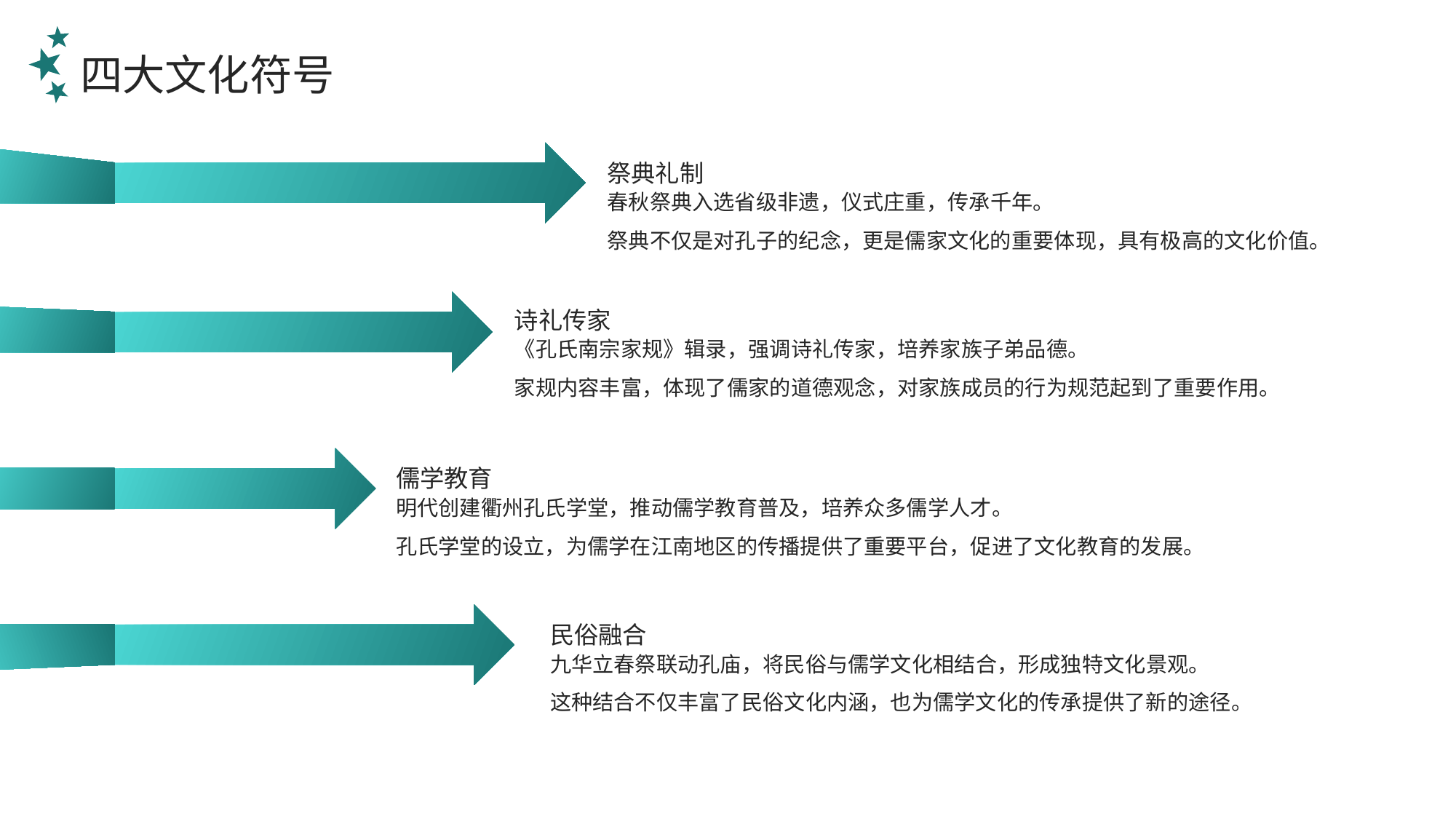

四大文化符号

祭典礼制
春秋祭典入选省级非遗，仪式庄重，传承千年。
祭典不仅是对孔子的纪念，更是儒家文化的重要体现，具有极高的文化价值。

诗礼传家

《孔氏南宗家规》辑录，强调诗礼传家，培养家族子弟品德。
家规内容丰富，体现了儒家的道德观念，对家族成员的行为规范起到了重要作用。

儒学教育

明代创建衢州孔氏学堂，推动儒学教育普及，培养众多儒学人才。
孔氏学堂的设立，为儒学在江南地区的传播提供了重要平台，促进了文化教育的发展。

民俗融合

九华立春祭联动孔庙，将民俗与儒学文化相结合，形成独特文化景观。
这种结合不仅丰富了民俗文化内涵，也为儒学文化的传承提供了新的途径。